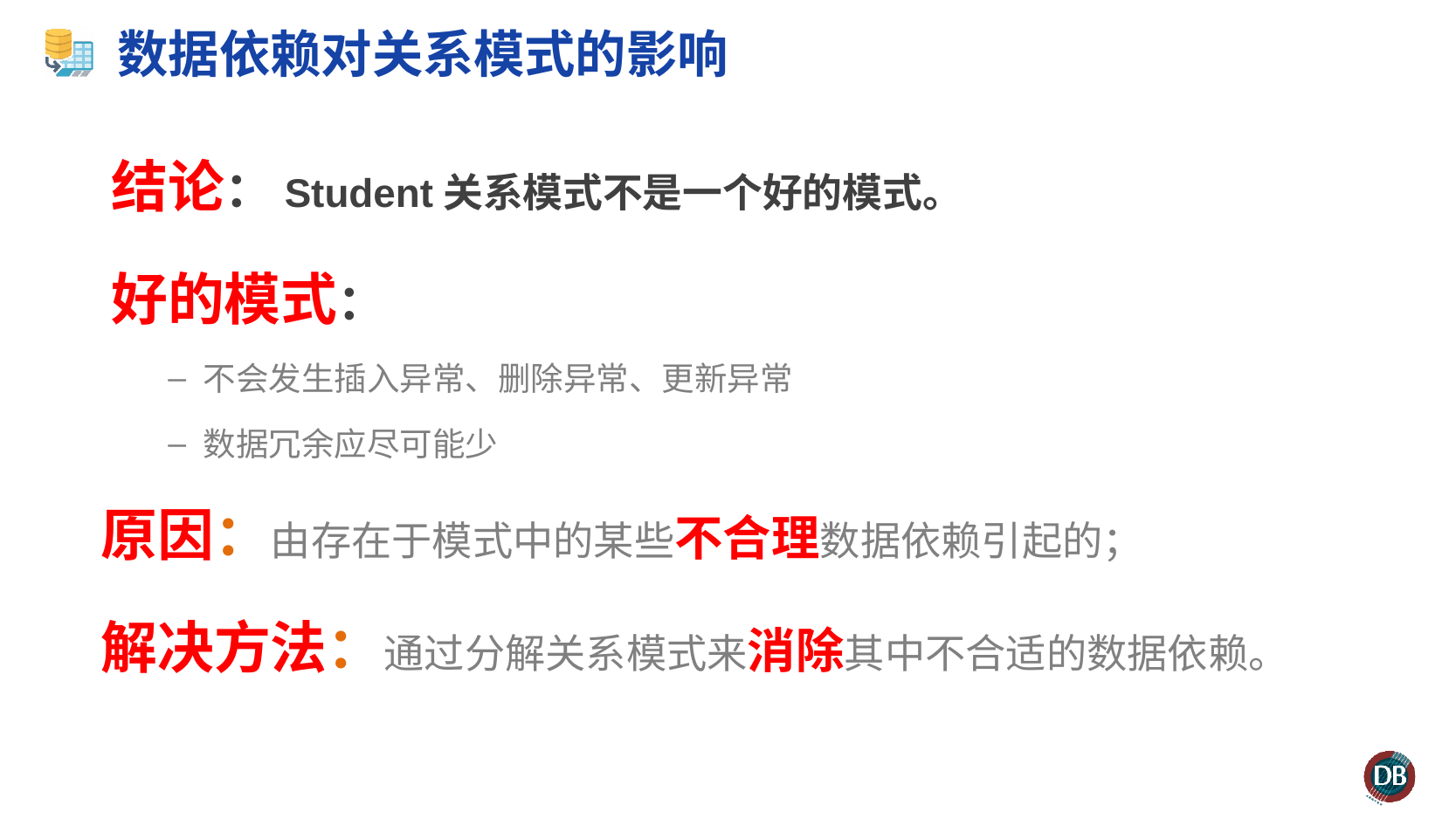

# 数据依赖对关系模式的影响
结论：Student关系模式不是一个好的模式。
好的模式：
不会发生插入异常、删除异常、更新异常
数据冗余应尽可能少
原因：由存在于模式中的某些不合理数据依赖引起的；
解决方法：通过分解关系模式来消除其中不合适的数据依赖。